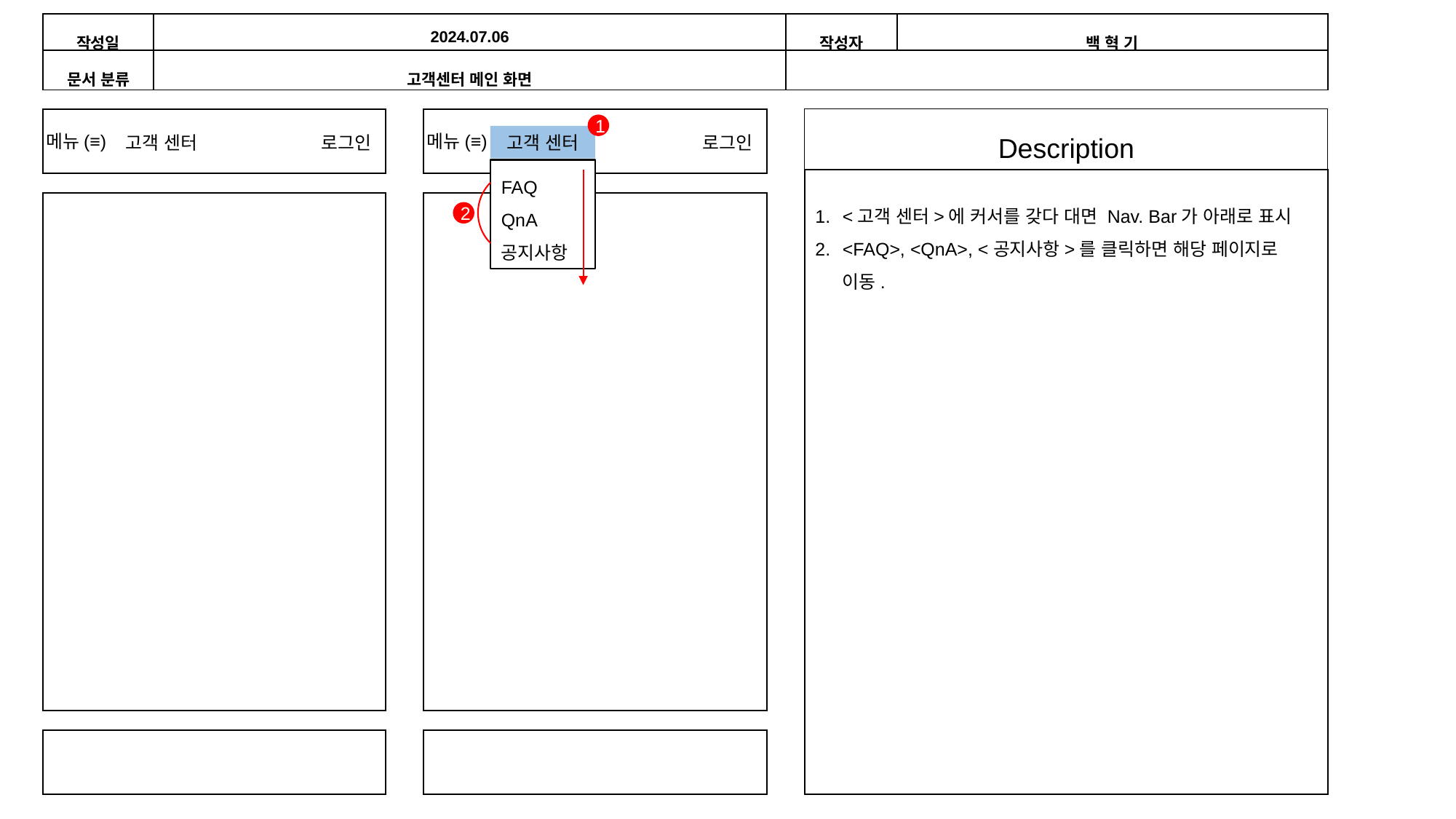

| 작성일 | 2024.07.06 | 작성자 | 백 혁 기 |
| --- | --- | --- | --- |
| 문서 분류 | 고객센터 메인 화면 |  |  |
| --- | --- | --- | --- |

Description
1
메뉴(≡)
메뉴(≡)
고객 센터
로그인
고객 센터
로그인
FAQ
QnA
공지사항

<고객 센터>에 커서를 갖다 대면 Nav. Bar가 아래로 표시
<FAQ>, <QnA>, <공지사항>를 클릭하면 해당 페이지로 이동.

2